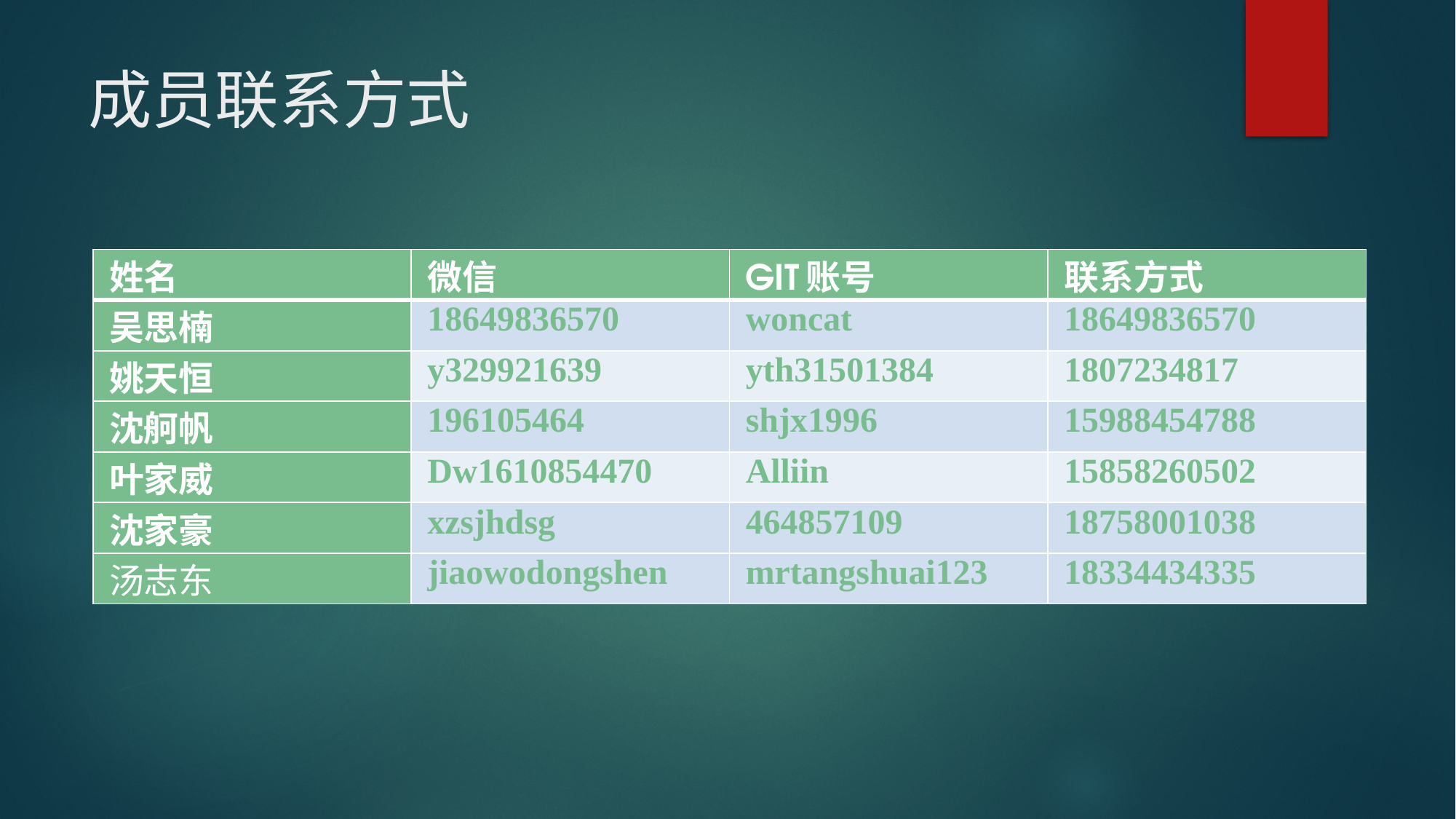

# 成员联系方式
| 姓名 | 微信 | GIT账号 | 联系方式 |
| --- | --- | --- | --- |
| 吴思楠 | 18649836570 | woncat | 18649836570 |
| 姚天恒 | y329921639 | yth31501384 | 1807234817 |
| 沈舸帆 | 196105464 | shjx1996 | 15988454788 |
| 叶家威 | Dw1610854470 | Alliin | 15858260502 |
| 沈家豪 | xzsjhdsg | 464857109 | 18758001038 |
| 汤志东 | jiaowodongshen | mrtangshuai123 | 18334434335 |